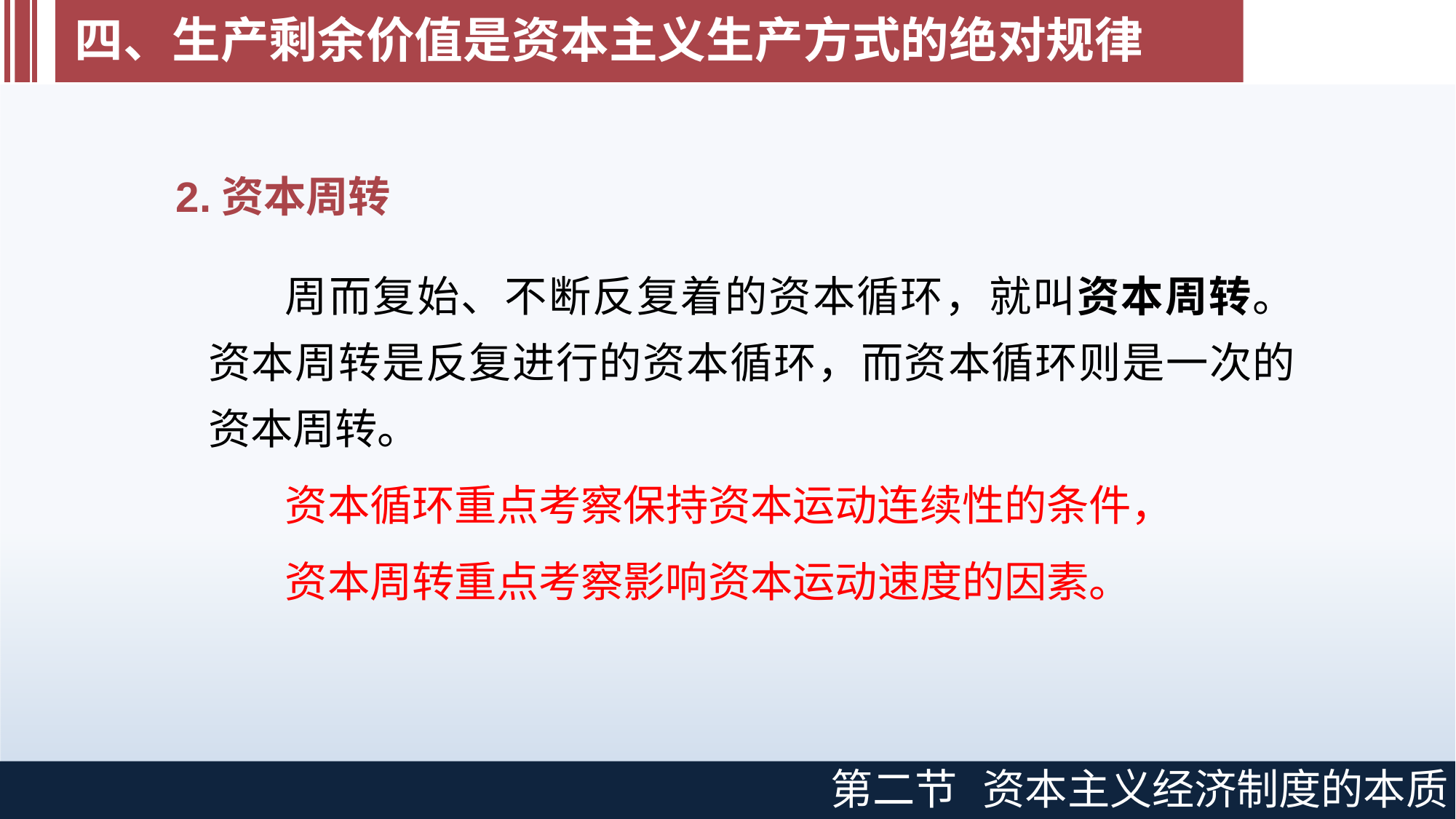

# 四、生产剩余价值是资本主义生产方式的绝对规律

2.资本周转
周而复始、不断反复着的资本循环，就叫资本周转。资本周转是反复进行的资本循环，而资本循环则是一次的资本周转。
资本循环重点考察保持资本运动连续性的条件，
资本周转重点考察影响资本运动速度的因素。
第二节
资本主义经济制度的本质